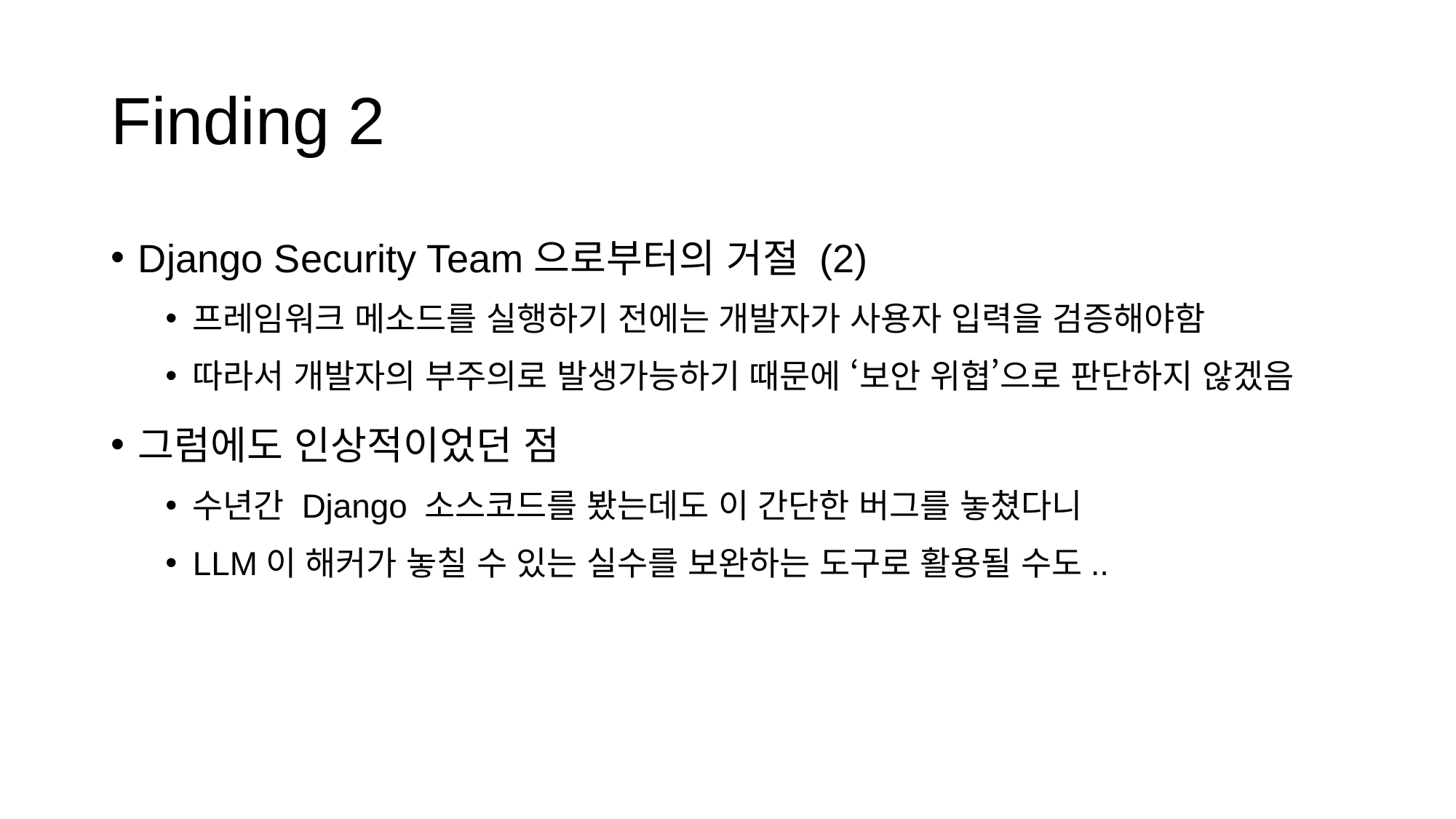

# Finding 2
Django Security Team으로부터의 거절 (2)
프레임워크 메소드를 실행하기 전에는 개발자가 사용자 입력을 검증해야함
따라서 개발자의 부주의로 발생가능하기 때문에 ‘보안 위협’으로 판단하지 않겠음
그럼에도 인상적이었던 점
수년간 Django 소스코드를 봤는데도 이 간단한 버그를 놓쳤다니
LLM이 해커가 놓칠 수 있는 실수를 보완하는 도구로 활용될 수도..